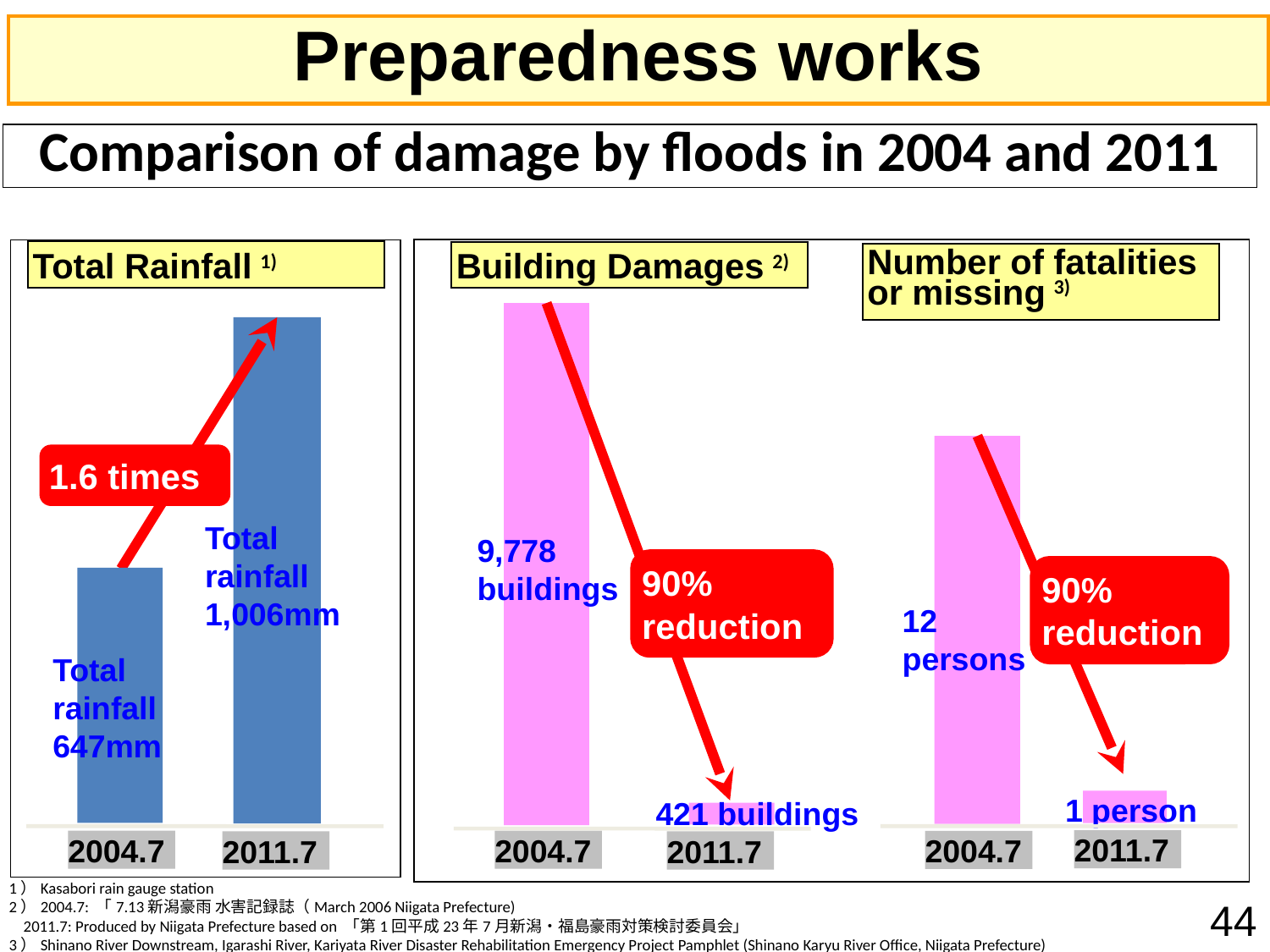

Preparedness works
Comparison of damage by floods in 2004 and 2011

Total Rainfall 1)
Building Damages 2)
Number of fatalities or missing 3)

9,778
buildings

Total
rainfall
1,006mm

12
persons
1.6 times
90% reduction
90% reduction

Total
rainfall
647mm
1 person

421 buildings

2011.7
2004.7
2004.7
2004.7
2011.7
2011.7
1）Kasabori rain gauge station
2）2004.7: 「7.13新潟豪雨 水害記録誌（March 2006 Niigata Prefecture)
    2011.7: Produced by Niigata Prefecture based on 「第1回平成23年7月新潟・福島豪雨対策検討委員会」
3）Shinano River Downstream, Igarashi River, Kariyata River Disaster Rehabilitation Emergency Project Pamphlet (Shinano Karyu River Office, Niigata Prefecture)
44